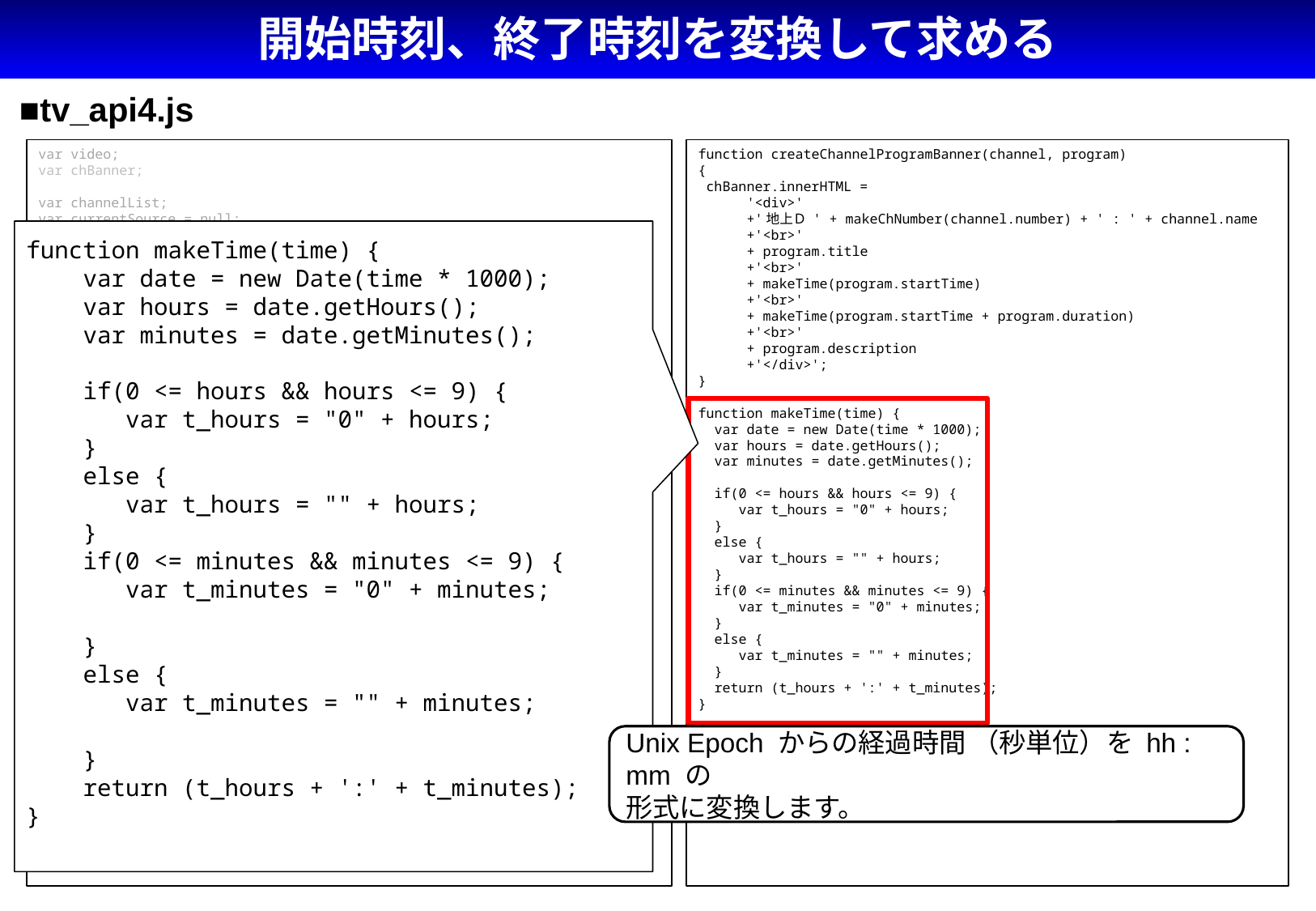

# 開始時刻、終了時刻を変換して求める
■tv_api4.js
var video;
var chBanner;

var channelList;
var currentSource = null;

window.onload = function() {
  …
  currentSource.getChannels().then(function onsuccess(channels) {
    chBanner = document.getElementById('channel-banner');
    if (channels.length == 0) {
           errlog('Service Not Found.');
    }
    else {
      channels.forEach (function (ch) {
      if (channelList.some(function (e) {
        return (e.transportStreamId == ch.transportStreamId)
       }))
      {
        return;
      }
      channelList.push (ch);
    });
     var currentChannel = channelList[0];

     TvTuning(currentChannel);
     currentChannel.getCurrentProgram().then(function onsuccess(program) {
            createChannelProgramBanner(currentChannel, program);
       }, function onerror(error) {
            errlog ('getCurrentProgram() error');
       });
    }
  }, function onerror(error) {
      errlog ('getChannels() error');
  });
  …
}
function createChannelProgramBanner(channel, program)
{
 chBanner.innerHTML =
      '<div>'
      +'地上Ｄ ' + makeChNumber(channel.number) + ' : ' + channel.name
      +'<br>'
      + program.title
      +'<br>'
      + makeTime(program.startTime)
      +'<br>'
      + makeTime(program.startTime + program.duration)
      +'<br>'
      + program.description
      +'</div>';
}

function makeTime(time) {
  var date = new Date(time * 1000);
  var hours = date.getHours();
  var minutes = date.getMinutes();

  if(0 <= hours && hours <= 9) {
     var t_hours = "0" + hours;
  }
  else {
     var t_hours = "" + hours;
  }
  if(0 <= minutes && minutes <= 9) {
     var t_minutes = "0" + minutes;
  }
  else {
     var t_minutes = "" + minutes;
  }
  return (t_hours + ':' + t_minutes);
}

function makeTime(time) {
    var date = new Date(time * 1000);
    var hours = date.getHours();
    var minutes = date.getMinutes();

    if(0 <= hours && hours <= 9) {
       var t_hours = "0" + hours;
    }
    else {
       var t_hours = "" + hours;
    }
    if(0 <= minutes && minutes <= 9) {
       var t_minutes = "0" + minutes;
    }
    else {
       var t_minutes = "" + minutes;
    }
    return (t_hours + ':' + t_minutes);
}

Unix Epoch からの経過時間 （秒単位）を hh : mm の
形式に変換します。